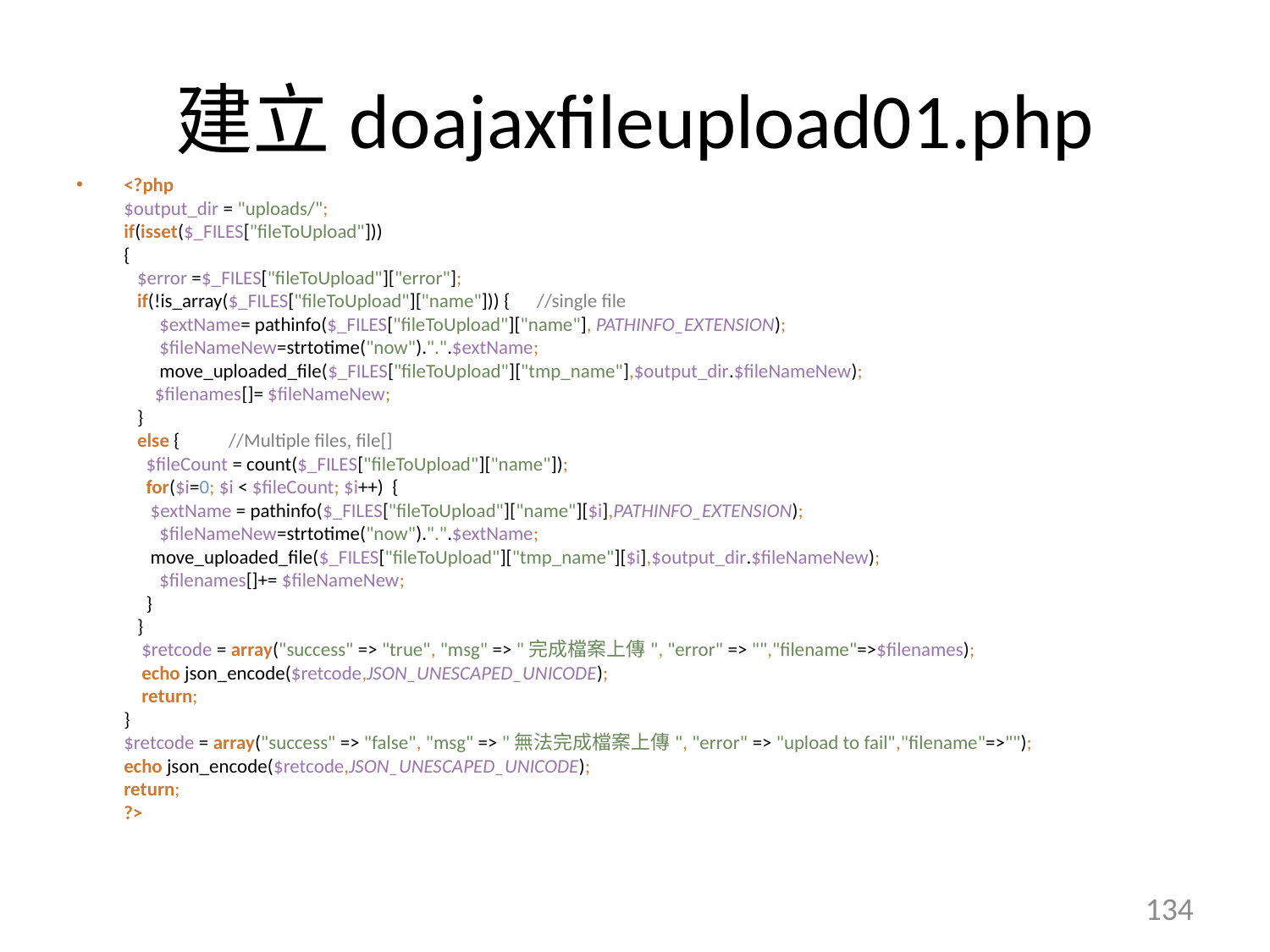

# 建立doajaxfileupload01.php
<?php
$output_dir = "uploads/";
if(isset($_FILES["fileToUpload"]))
{
   $error =$_FILES["fileToUpload"]["error"];
   if(!is_array($_FILES["fileToUpload"]["name"])) {      //single file
        $extName= pathinfo($_FILES["fileToUpload"]["name"], PATHINFO_EXTENSION);
        $fileNameNew=strtotime("now").".".$extName;
        move_uploaded_file($_FILES["fileToUpload"]["tmp_name"],$output_dir.$fileNameNew);
       $filenames[]= $fileNameNew;
   }
   else {           //Multiple files, file[]
     $fileCount = count($_FILES["fileToUpload"]["name"]);
     for($i=0; $i < $fileCount; $i++)  {
      $extName = pathinfo($_FILES["fileToUpload"]["name"][$i],PATHINFO_EXTENSION);
        $fileNameNew=strtotime("now").".".$extName;
      move_uploaded_file($_FILES["fileToUpload"]["tmp_name"][$i],$output_dir.$fileNameNew);
        $filenames[]+= $fileNameNew;
     }
   }
    $retcode = array("success" => "true", "msg" => "完成檔案上傳", "error" => "","filename"=>$filenames);
    echo json_encode($retcode,JSON_UNESCAPED_UNICODE);
    return;
}
$retcode = array("success" => "false", "msg" => "無法完成檔案上傳", "error" => "upload to fail","filename"=>"");
echo json_encode($retcode,JSON_UNESCAPED_UNICODE);
return;
?>
134